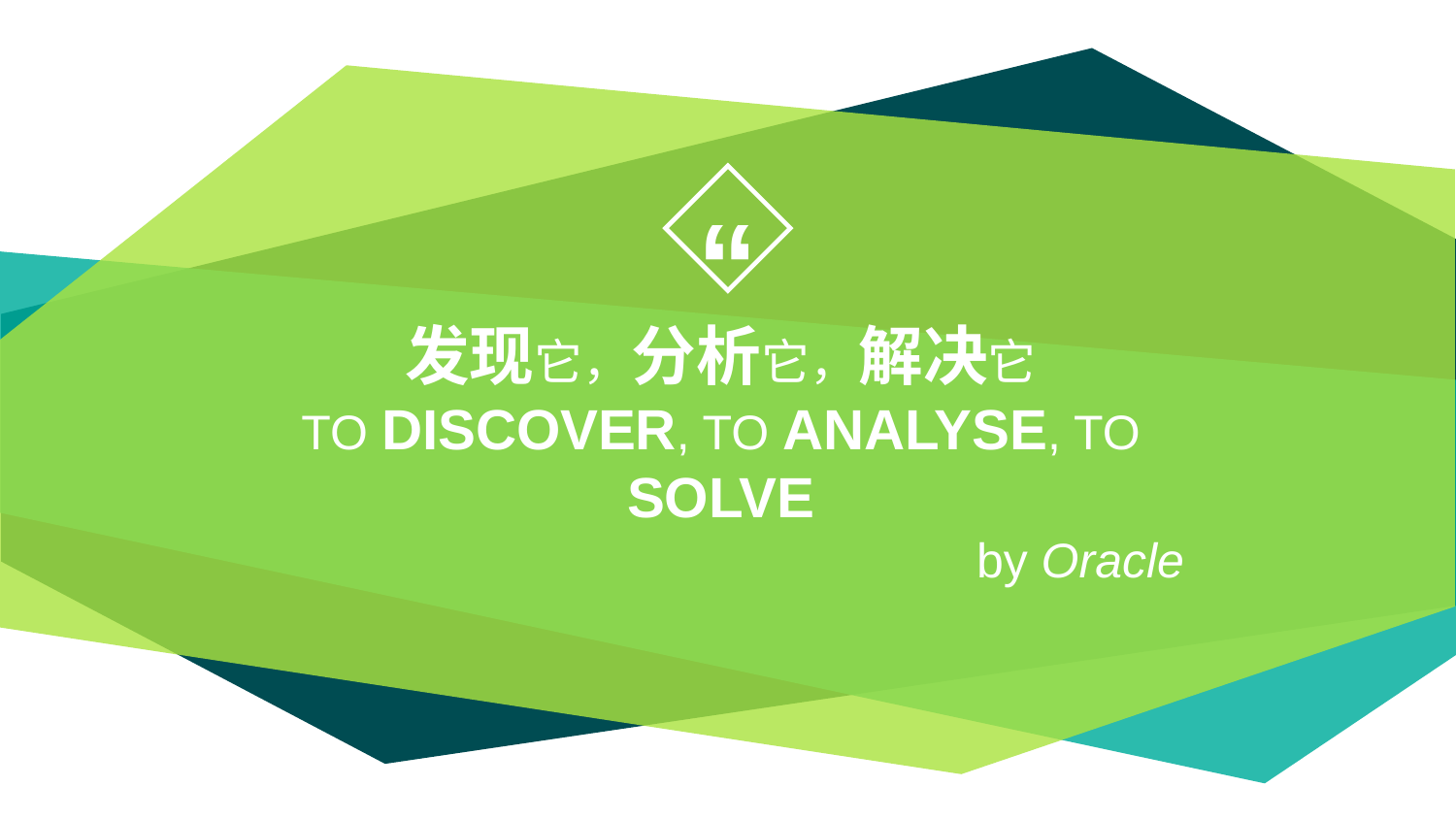

发现它，分析它，解决它
To discover, to analyse, to solve
 by Oracle